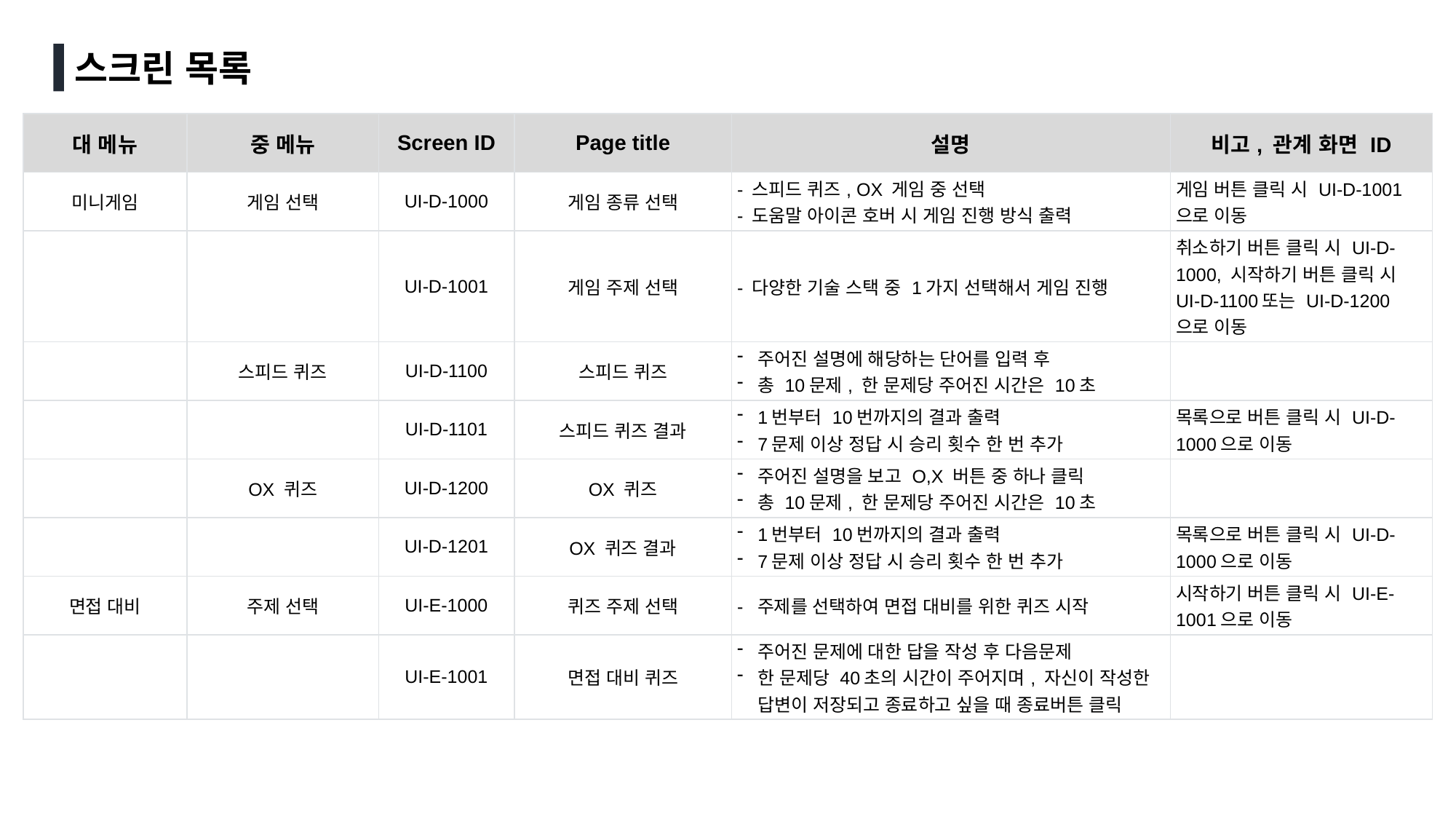

스크린 목록

| 대 메뉴 | 중 메뉴 | Screen ID | Page title | 설명 | 비고, 관계 화면 ID |
| --- | --- | --- | --- | --- | --- |
| 미니게임 | 게임 선택 | UI-D-1000 | 게임 종류 선택 | - 스피드 퀴즈, OX 게임 중 선택 - 도움말 아이콘 호버 시 게임 진행 방식 출력 | 게임 버튼 클릭 시 UI-D-1001으로 이동 |
|  |  | UI-D-1001 | 게임 주제 선택 | - 다양한 기술 스택 중 1가지 선택해서 게임 진행 | 취소하기 버튼 클릭 시 UI-D-1000, 시작하기 버튼 클릭 시 UI-D-1100또는 UI-D-1200으로 이동 |
|  | 스피드 퀴즈 | UI-D-1100 | 스피드 퀴즈 | 주어진 설명에 해당하는 단어를 입력 후 총 10문제, 한 문제당 주어진 시간은 10초 |  |
|  |  | UI-D-1101 | 스피드 퀴즈 결과 | 1번부터 10번까지의 결과 출력 7문제 이상 정답 시 승리 횟수 한 번 추가 | 목록으로 버튼 클릭 시 UI-D-1000으로 이동 |
|  | OX 퀴즈 | UI-D-1200 | OX 퀴즈 | 주어진 설명을 보고 O,X 버튼 중 하나 클릭 총 10문제, 한 문제당 주어진 시간은 10초 |  |
|  |  | UI-D-1201 | OX 퀴즈 결과 | 1번부터 10번까지의 결과 출력 7문제 이상 정답 시 승리 횟수 한 번 추가 | 목록으로 버튼 클릭 시 UI-D-1000으로 이동 |
| 면접 대비 | 주제 선택 | UI-E-1000 | 퀴즈 주제 선택 | - 주제를 선택하여 면접 대비를 위한 퀴즈 시작 | 시작하기 버튼 클릭 시 UI-E-1001으로 이동 |
|  |  | UI-E-1001 | 면접 대비 퀴즈 | 주어진 문제에 대한 답을 작성 후 다음문제 한 문제당 40초의 시간이 주어지며, 자신이 작성한 답변이 저장되고 종료하고 싶을 때 종료버튼 클릭 |  |